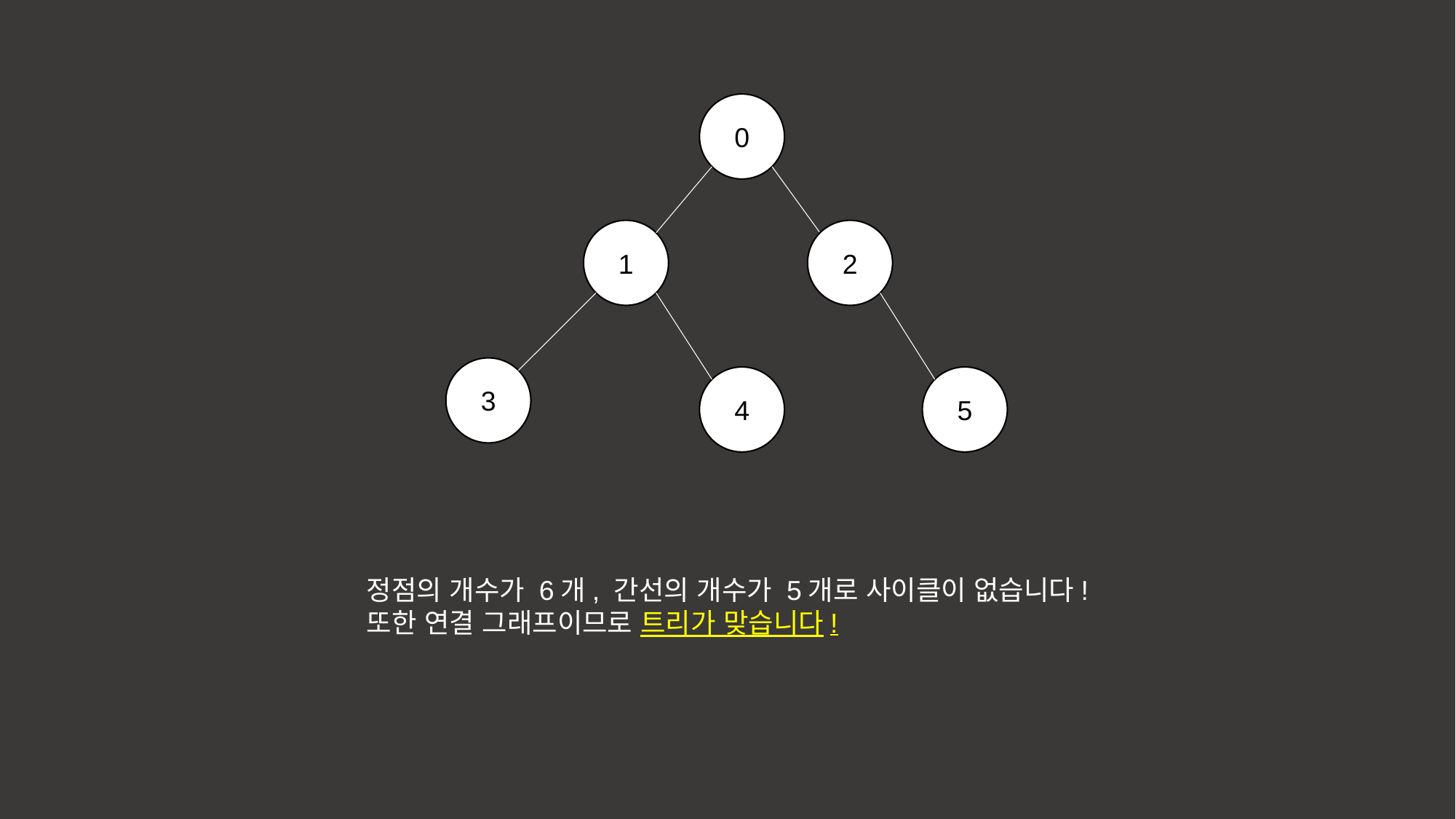

0
1
2
3
4
5
정점의 개수가 6개, 간선의 개수가 5개로 사이클이 없습니다!
또한 연결 그래프이므로 트리가 맞습니다!